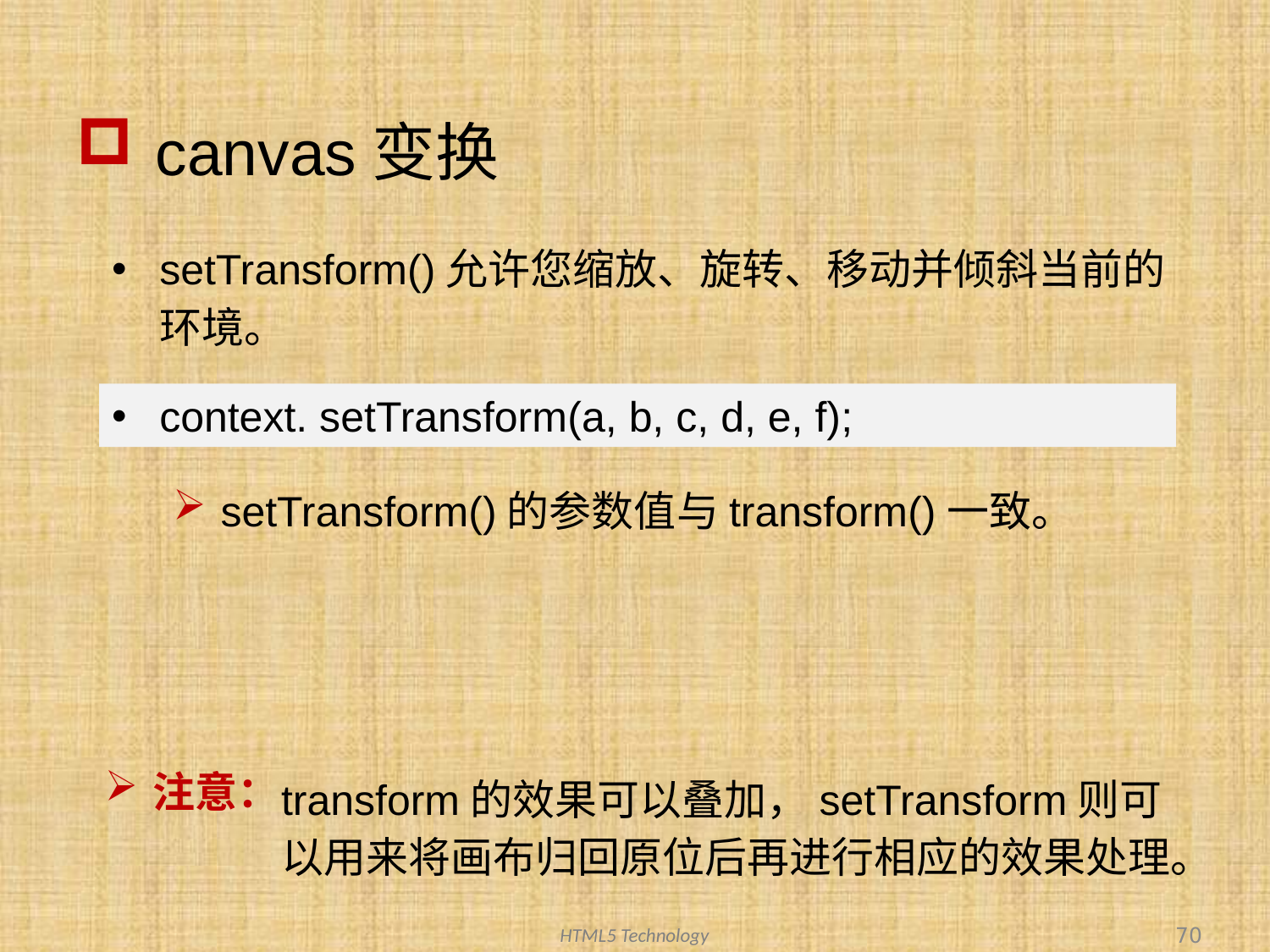

# canvas变换
setTransform()允许您缩放、旋转、移动并倾斜当前的环境。
context. setTransform(a, b, c, d, e, f);
setTransform()的参数值与transform()一致。
注意：
transform的效果可以叠加，setTransform则可以用来将画布归回原位后再进行相应的效果处理。
70
HTML5 Technology